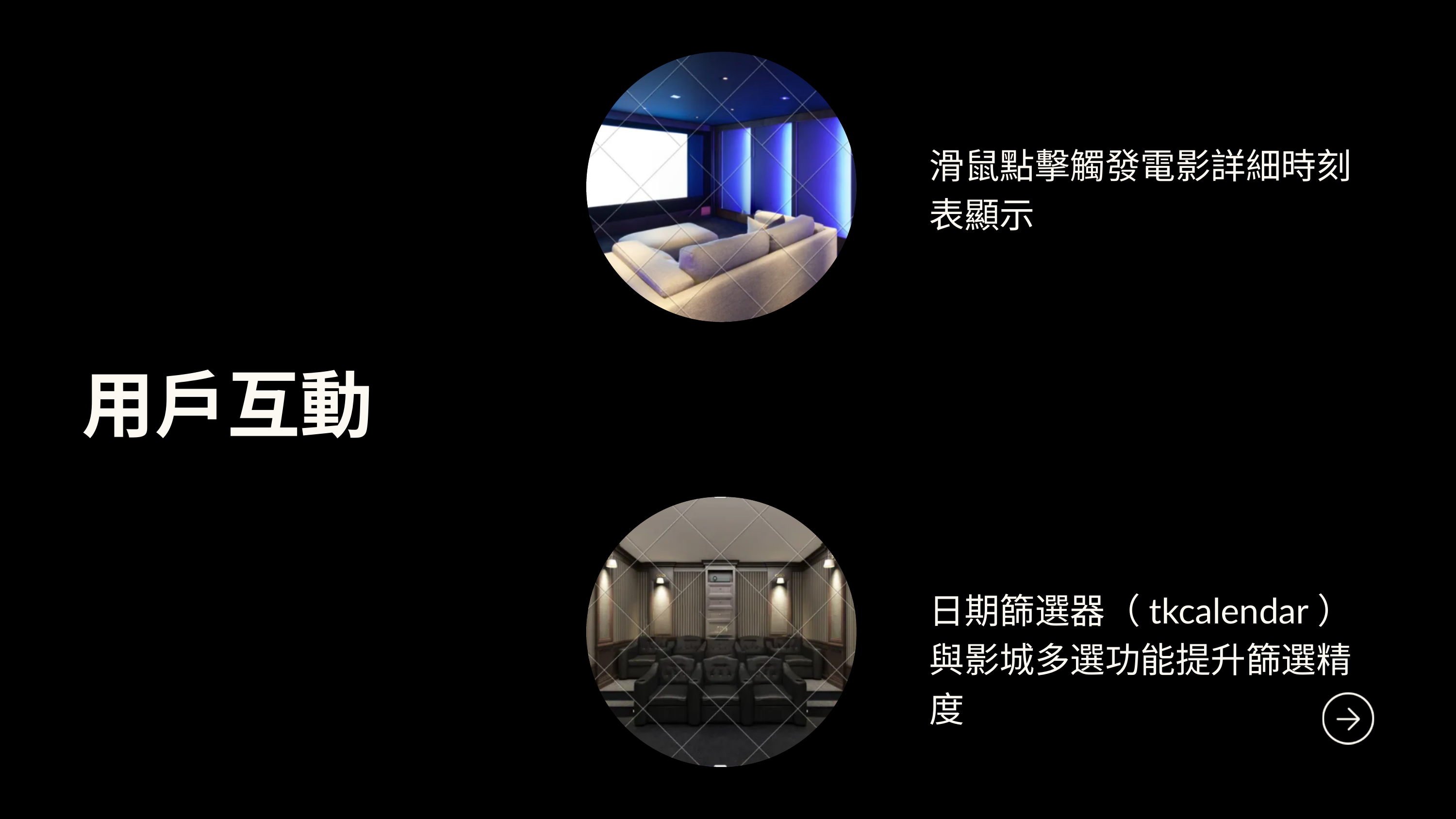

滑鼠點擊觸發電影詳細時刻表顯示
用戶互動

日期篩選器（tkcalendar）與影城多選功能提升篩選精度